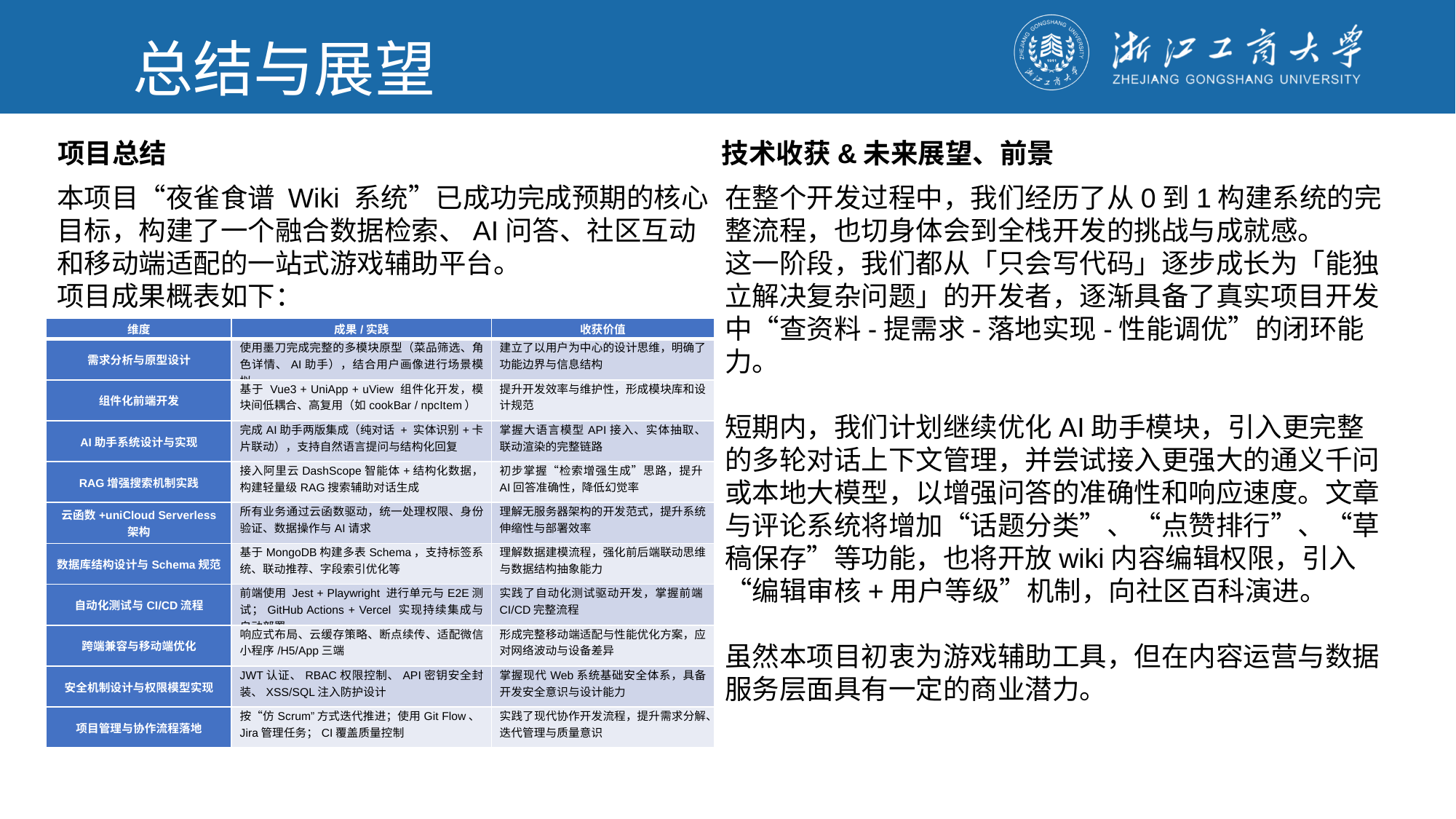

总结与展望
技术收获&未来展望、前景
项目总结
在整个开发过程中，我们经历了从0到1构建系统的完整流程，也切身体会到全栈开发的挑战与成就感。
这一阶段，我们都从「只会写代码」逐步成长为「能独立解决复杂问题」的开发者，逐渐具备了真实项目开发中“查资料-提需求-落地实现-性能调优”的闭环能力。

短期内，我们计划继续优化AI助手模块，引入更完整的多轮对话上下文管理，并尝试接入更强大的通义千问或本地大模型，以增强问答的准确性和响应速度。文章与评论系统将增加“话题分类”、“点赞排行”、“草稿保存”等功能，也将开放wiki内容编辑权限，引入“编辑审核+用户等级”机制，向社区百科演进。

虽然本项目初衷为游戏辅助工具，但在内容运营与数据服务层面具有一定的商业潜力。
本项目“夜雀食谱 Wiki 系统”已成功完成预期的核心目标，构建了一个融合数据检索、AI问答、社区互动和移动端适配的一站式游戏辅助平台。
项目成果概表如下：
| 维度 | 成果/实践 | 收获价值 |
| --- | --- | --- |
| 需求分析与原型设计 | 使用墨刀完成完整的多模块原型（菜品筛选、角色详情、AI助手），结合用户画像进行场景模拟 | 建立了以用户为中心的设计思维，明确了功能边界与信息结构 |
| 组件化前端开发 | 基于 Vue3 + UniApp + uView 组件化开发，模块间低耦合、高复用（如cookBar / npcItem） | 提升开发效率与维护性，形成模块库和设计规范 |
| AI助手系统设计与实现 | 完成AI助手两版集成（纯对话 + 实体识别+卡片联动），支持自然语言提问与结构化回复 | 掌握大语言模型API接入、实体抽取、联动渲染的完整链路 |
| RAG增强搜索机制实践 | 接入阿里云DashScope智能体+结构化数据，构建轻量级RAG搜索辅助对话生成 | 初步掌握“检索增强生成”思路，提升AI回答准确性，降低幻觉率 |
| 云函数+uniCloud Serverless 架构 | 所有业务通过云函数驱动，统一处理权限、身份验证、数据操作与AI请求 | 理解无服务器架构的开发范式，提升系统伸缩性与部署效率 |
| 数据库结构设计与Schema规范 | 基于MongoDB构建多表Schema，支持标签系统、联动推荐、字段索引优化等 | 理解数据建模流程，强化前后端联动思维与数据结构抽象能力 |
| 自动化测试与CI/CD流程 | 前端使用 Jest + Playwright 进行单元与E2E测试；GitHub Actions + Vercel 实现持续集成与自动部署 | 实践了自动化测试驱动开发，掌握前端CI/CD完整流程 |
| 跨端兼容与移动端优化 | 响应式布局、云缓存策略、断点续传、适配微信小程序/H5/App三端 | 形成完整移动端适配与性能优化方案，应对网络波动与设备差异 |
| 安全机制设计与权限模型实现 | JWT认证、RBAC权限控制、API密钥安全封装、XSS/SQL注入防护设计 | 掌握现代Web系统基础安全体系，具备开发安全意识与设计能力 |
| 项目管理与协作流程落地 | 按“仿Scrum”方式迭代推进；使用Git Flow、Jira管理任务；CI覆盖质量控制 | 实践了现代协作开发流程，提升需求分解、迭代管理与质量意识 |